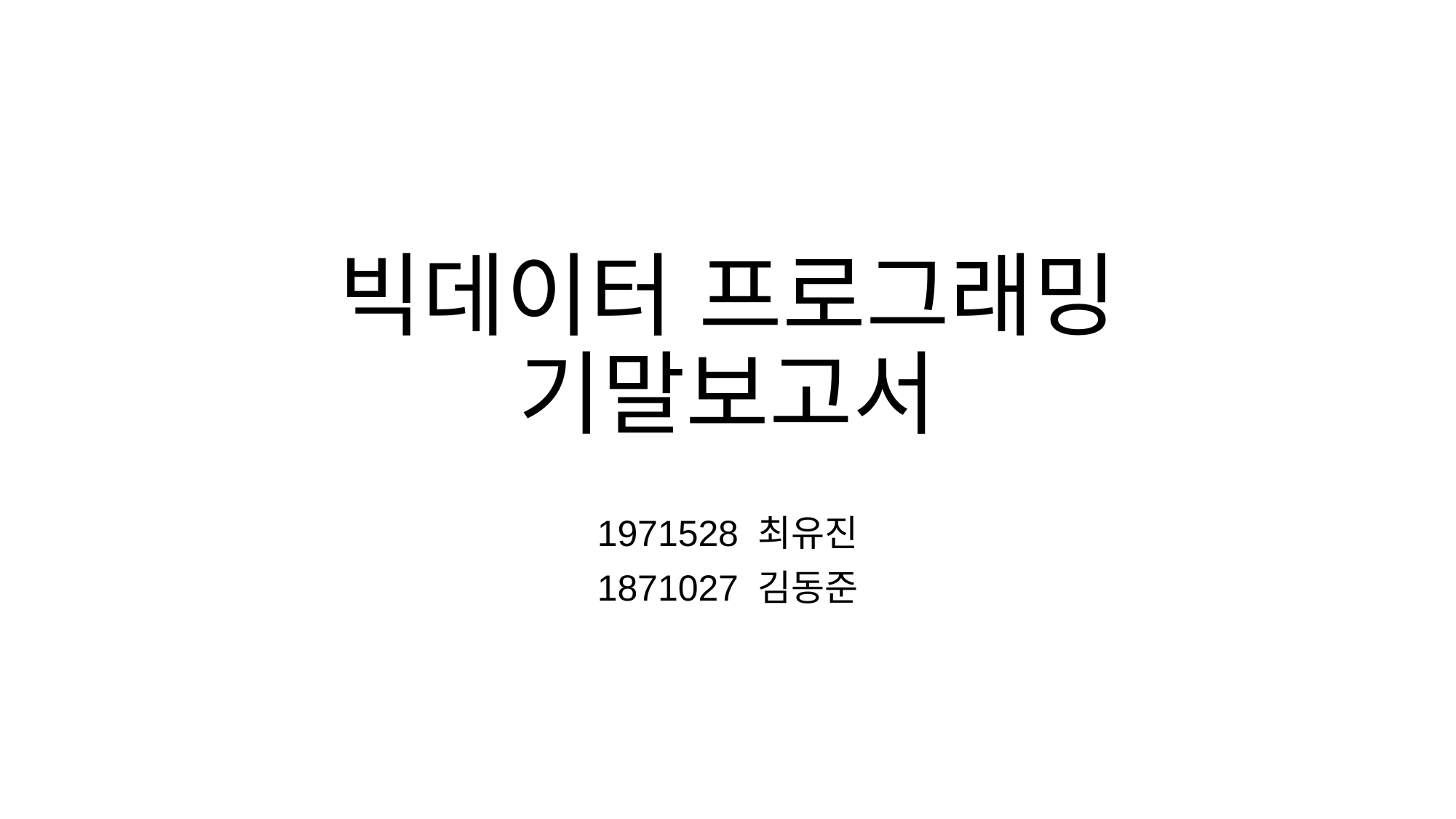

# 빅데이터 프로그래밍 기말보고서
1971528 최유진
1871027 김동준